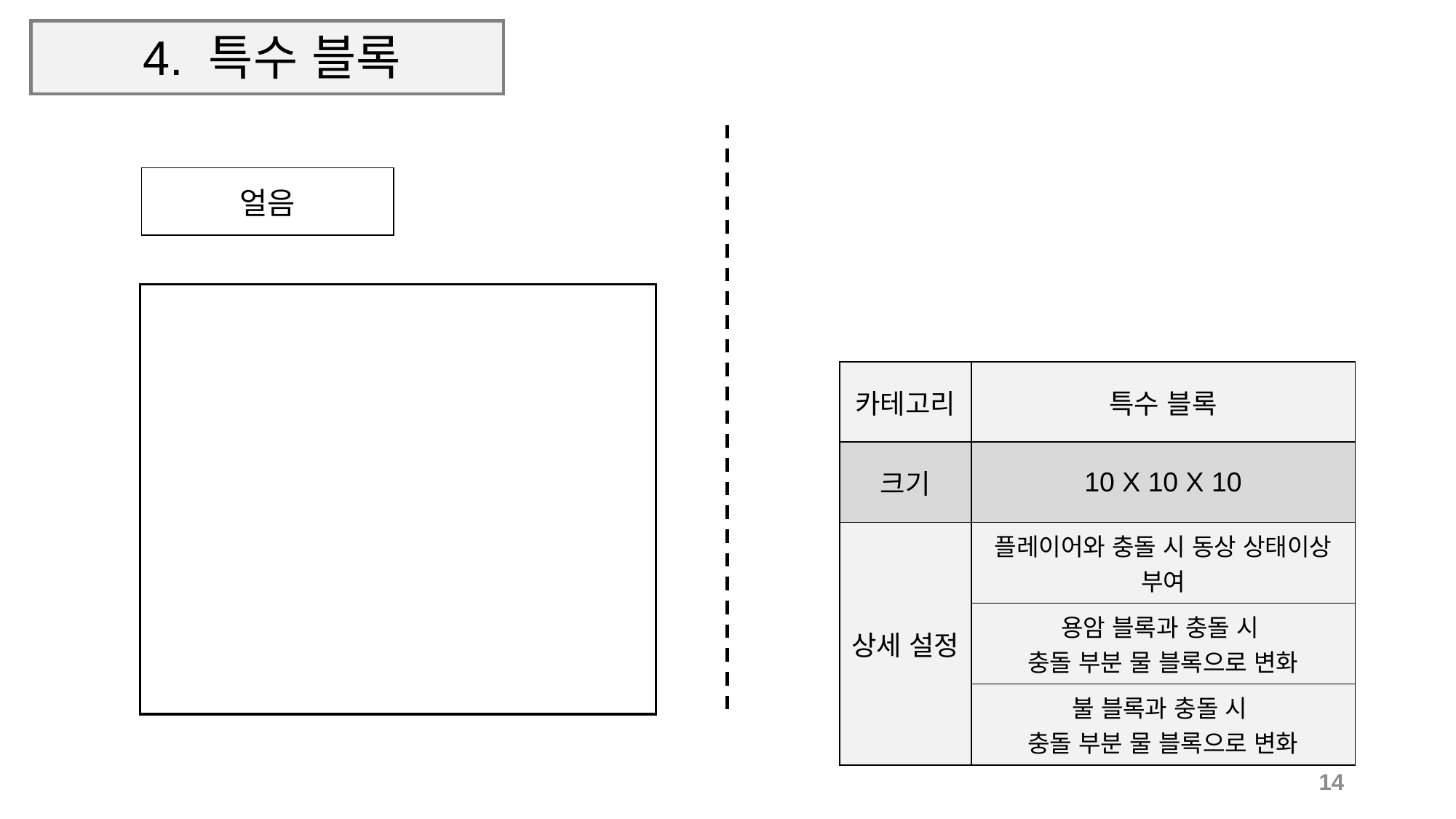

# 4. 특수 블록
| 얼음 |
| --- |

| 카테고리 | 특수 블록 |
| --- | --- |
| 크기 | 10 X 10 X 10 |
| 상세 설정 | 플레이어와 충돌 시 동상 상태이상 부여 |
|  | 용암 블록과 충돌 시 충돌 부분 물 블록으로 변화 |
|  | 불 블록과 충돌 시 충돌 부분 물 블록으로 변화 |
14